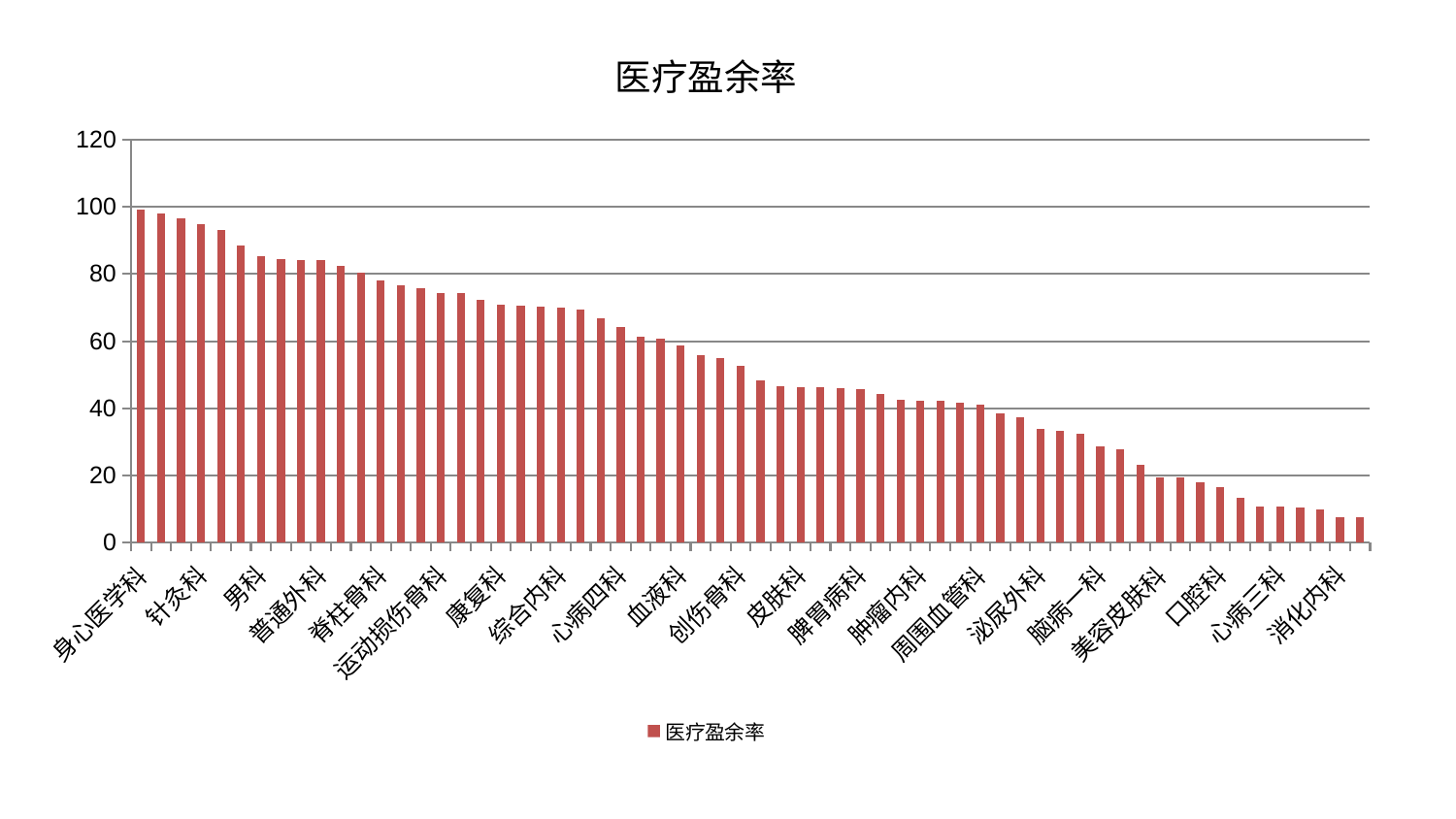

### Chart: 医疗盈余率

| Category | 医疗盈余率 |
|---|---|
| 身心医学科 | 99.0279065711167 |
| 神经内科 | 98.12534303127771 |
| 妇科 | 96.63750029473988 |
| 针灸科 | 94.91553748301781 |
| 东区重症医学科 | 93.07264073959927 |
| 肝胆外科 | 88.41836336779758 |
| 男科 | 85.21857666617491 |
| 老年医学科 | 84.40925411708464 |
| 肝病科 | 84.25389066526942 |
| 普通外科 | 84.09489768643222 |
| 妇二科 | 82.51764867315075 |
| 呼吸内科 | 80.50617693897284 |
| 脊柱骨科 | 78.14913086654802 |
| 心血管内科 | 76.6916782434989 |
| 骨科 | 75.6468468860645 |
| 运动损伤骨科 | 74.33476727669925 |
| 胸外科 | 74.31760748336491 |
| 东区肾病科 | 72.39030131733489 |
| 康复科 | 70.91756647702545 |
| 重症医学科 | 70.53494365561474 |
| 肾病科 | 70.30858802522717 |
| 综合内科 | 69.98913298095886 |
| 耳鼻喉科 | 69.48926205201809 |
| 乳腺甲状腺外科 | 66.92134471349375 |
| 心病四科 | 64.33917177025037 |
| 医院 | 61.18702215319367 |
| 产科 | 60.642210723916065 |
| 血液科 | 58.74560299621165 |
| 西区重症医学科 | 55.91277256995326 |
| 中医外治中心 | 54.85509799756567 |
| 创伤骨科 | 52.649409366927145 |
| 肾脏内科 | 48.372612108193906 |
| 显微骨科 | 46.6761461560125 |
| 皮肤科 | 46.16640073548215 |
| 心病二科 | 46.15186222678182 |
| 脑病三科 | 46.11074693867345 |
| 脾胃病科 | 45.70630463226397 |
| 肛肠科 | 44.28080233932978 |
| 脾胃科消化科合并 | 42.43013992187159 |
| 肿瘤内科 | 42.37350308720518 |
| 心病一科 | 42.24349626523993 |
| 脑病二科 | 41.61072819419487 |
| 周围血管科 | 41.07191761306224 |
| 妇科妇二科合并 | 38.343561453759435 |
| 推拿科 | 37.222651609279424 |
| 泌尿外科 | 33.84107736036237 |
| 微创骨科 | 33.22372200236754 |
| 中医经典科 | 32.5007932040019 |
| 脑病一科 | 28.713213225468426 |
| 儿科 | 27.69322892065822 |
| 小儿推拿科 | 23.277518116424247 |
| 美容皮肤科 | 19.517402795099525 |
| 治未病中心 | 19.357782796297386 |
| 关节骨科 | 17.974438678531612 |
| 口腔科 | 16.472110132685703 |
| 小儿骨科 | 13.360398273432983 |
| 神经外科 | 10.791786435701312 |
| 心病三科 | 10.664649739448961 |
| 内分泌科 | 10.481030346880393 |
| 风湿病科 | 9.955564121279249 |
| 消化内科 | 7.593585008116466 |
| 眼科 | 7.479409543400695 |
94